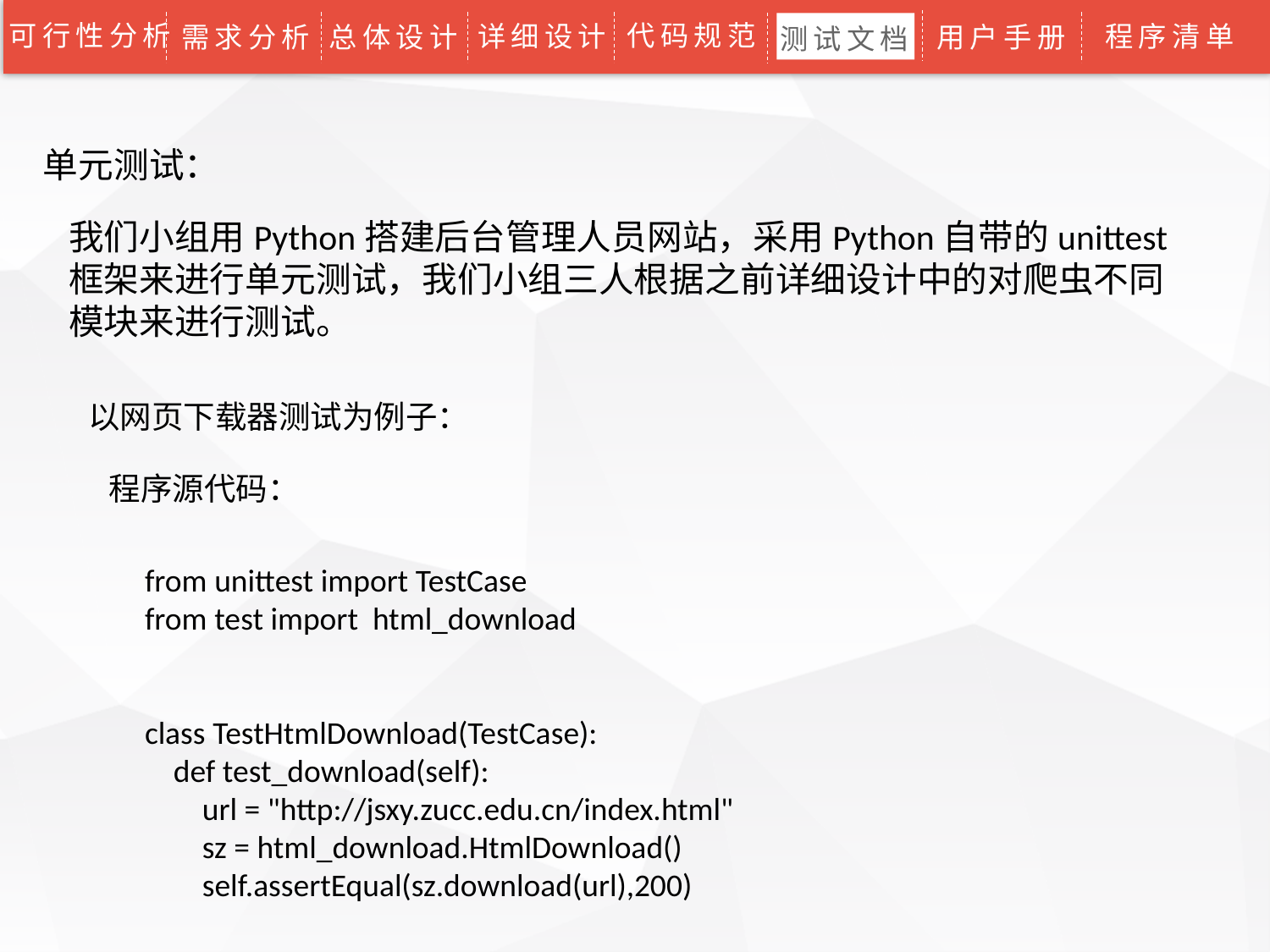

可行性分析
代码规范
详细设计
程序清单

需求分析
总体设计
用户手册
测试文档
单元测试：
我们小组用Python搭建后台管理人员网站，采用Python自带的unittest框架来进行单元测试，我们小组三人根据之前详细设计中的对爬虫不同模块来进行测试。
以网页下载器测试为例子：
程序源代码：
from unittest import TestCase
from test import  html_download

class TestHtmlDownload(TestCase):
    def test_download(self):
        url = "http://jsxy.zucc.edu.cn/index.html"
        sz = html_download.HtmlDownload()
        self.assertEqual(sz.download(url),200)